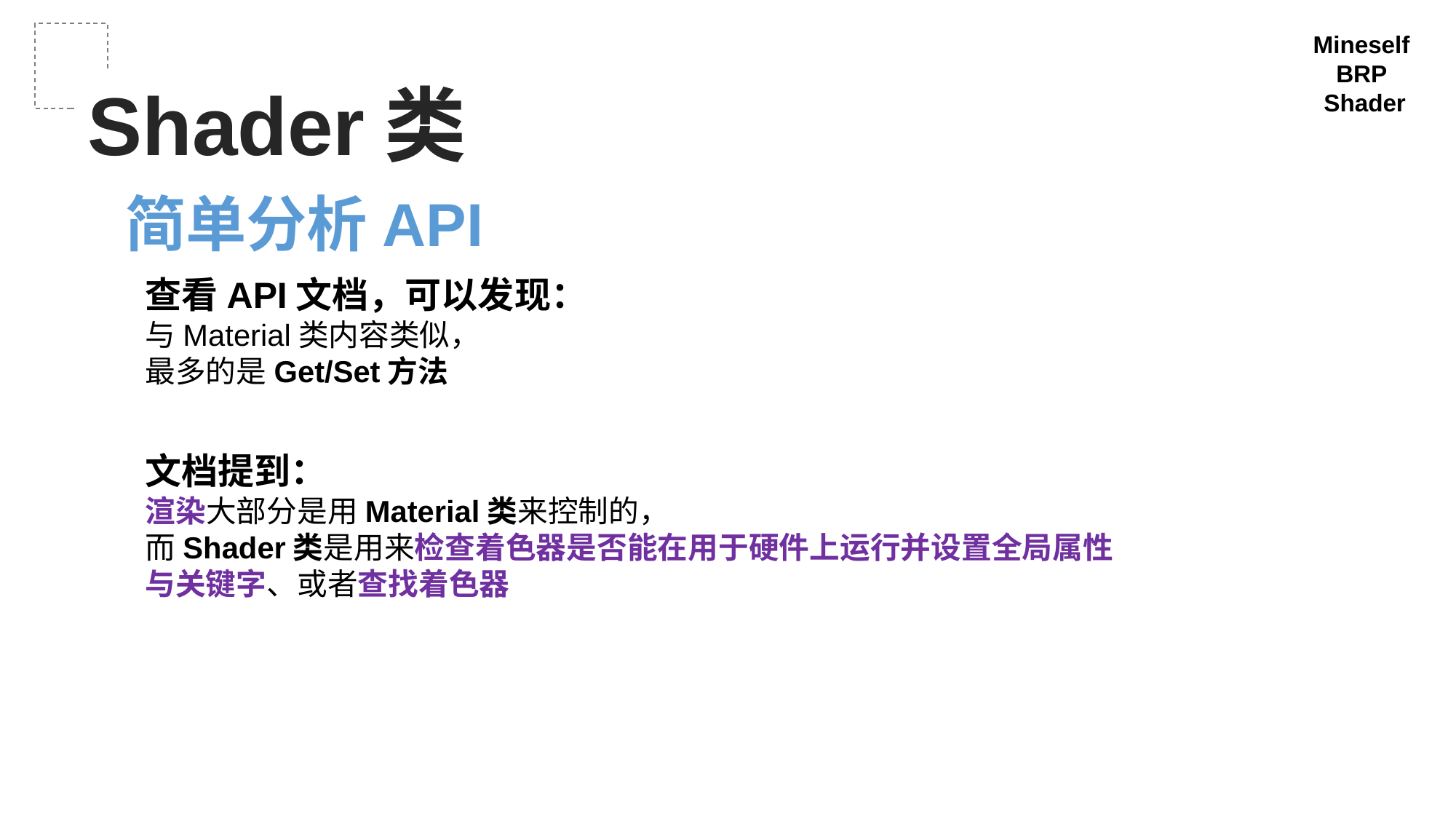

Mineself
BRP
Shader

Shader类
简单分析API
查看API文档，可以发现：
与Material类内容类似，
最多的是Get/Set方法
文档提到：
渲染大部分是用Material类来控制的，
而Shader类是用来检查着色器是否能在用于硬件上运行并设置全局属性与关键字、或者查找着色器